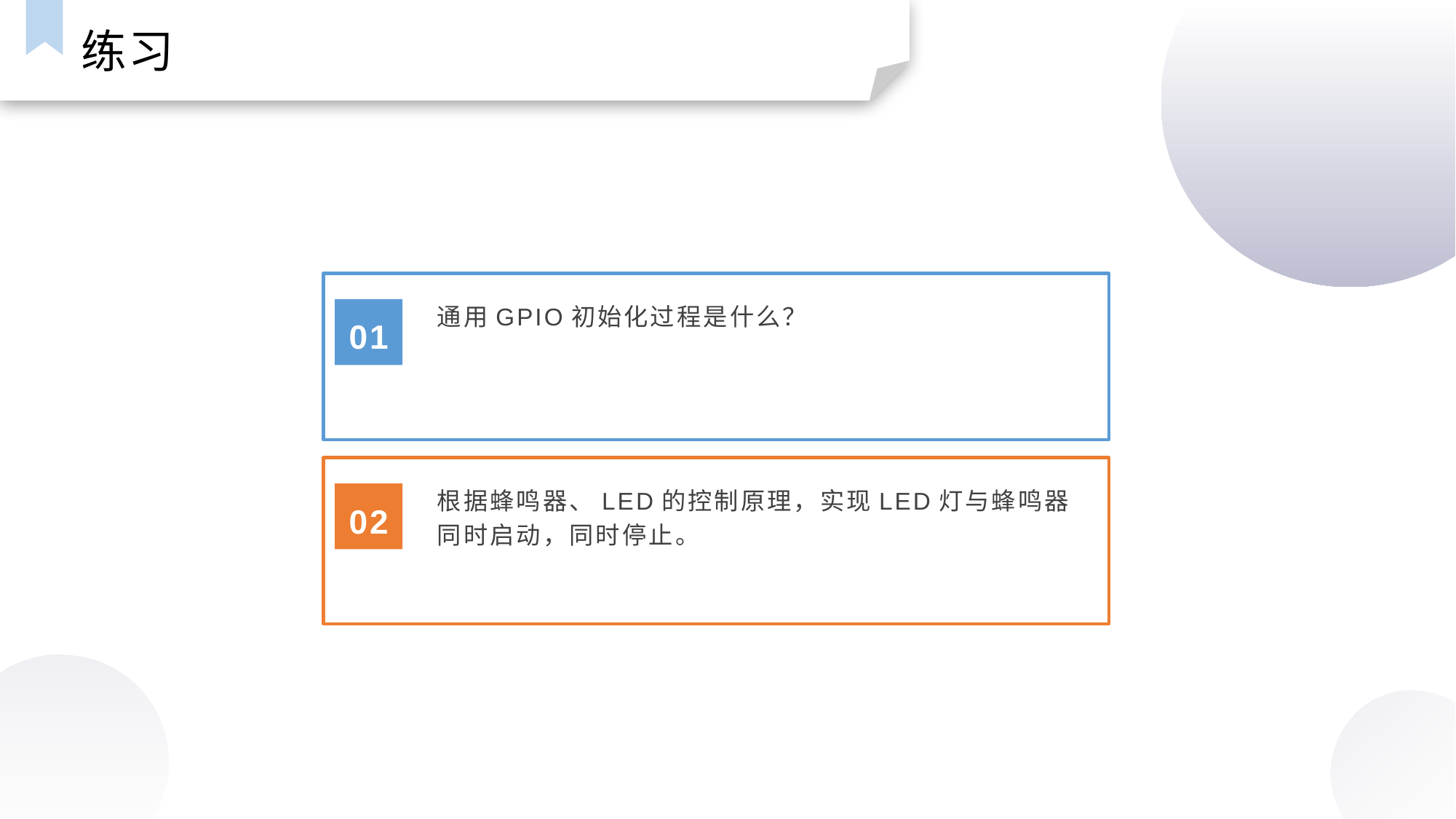

练习

通用GPIO初始化过程是什么？

01

根据蜂鸣器、LED的控制原理，实现LED灯与蜂鸣器同时启动，同时停止。

02